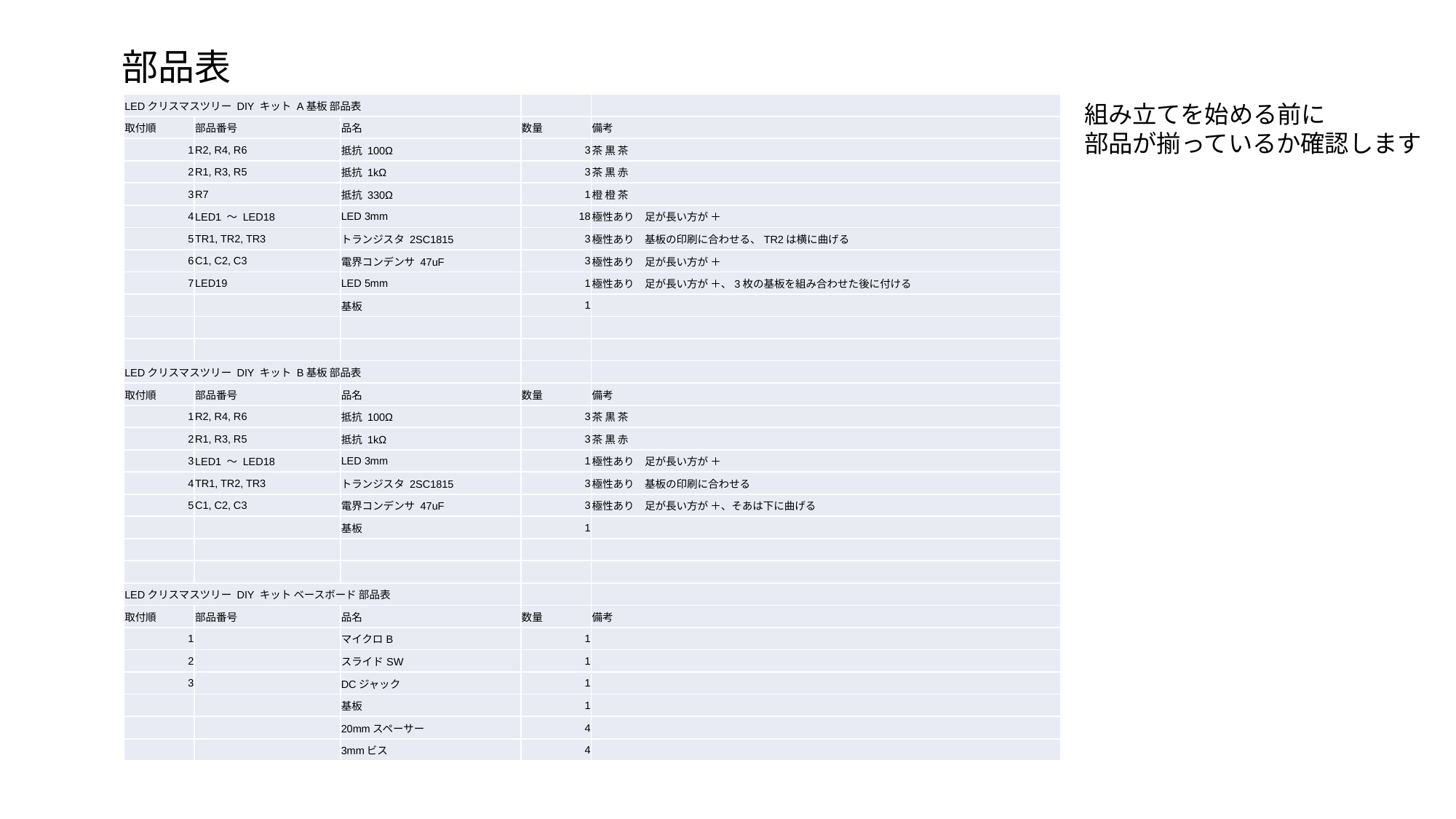

部品表
| LEDクリスマスツリー DIY キット A基板 部品表 |  |  |  |  |
| --- | --- | --- | --- | --- |
| 取付順 | 部品番号 | 品名 | 数量 | 備考 |
| 1 | R2, R4, R6 | 抵抗 100Ω | 3 | 茶 黒 茶 |
| 2 | R1, R3, R5 | 抵抗 1kΩ | 3 | 茶 黒 赤 |
| 3 | R7 | 抵抗 330Ω | 1 | 橙 橙 茶 |
| 4 | LED1 ～ LED18 | LED 3mm | 18 | 極性あり　足が長い方が ＋ |
| 5 | TR1, TR2, TR3 | トランジスタ 2SC1815 | 3 | 極性あり　基板の印刷に合わせる、TR2は横に曲げる |
| 6 | C1, C2, C3 | 電界コンデンサ 47uF | 3 | 極性あり　足が長い方が ＋ |
| 7 | LED19 | LED 5mm | 1 | 極性あり　足が長い方が ＋、3枚の基板を組み合わせた後に付ける |
|  |  | 基板 | 1 |  |
|  |  |  |  |  |
|  |  |  |  |  |
| LEDクリスマスツリー DIY キット B基板 部品表 |  |  |  |  |
| 取付順 | 部品番号 | 品名 | 数量 | 備考 |
| 1 | R2, R4, R6 | 抵抗 100Ω | 3 | 茶 黒 茶 |
| 2 | R1, R3, R5 | 抵抗 1kΩ | 3 | 茶 黒 赤 |
| 3 | LED1 ～ LED18 | LED 3mm | 1 | 極性あり　足が長い方が ＋ |
| 4 | TR1, TR2, TR3 | トランジスタ 2SC1815 | 3 | 極性あり　基板の印刷に合わせる |
| 5 | C1, C2, C3 | 電界コンデンサ 47uF | 3 | 極性あり　足が長い方が ＋、そあは下に曲げる |
|  |  | 基板 | 1 |  |
|  |  |  |  |  |
|  |  |  |  |  |
| LEDクリスマスツリー DIY キット ベースボード 部品表 |  |  |  |  |
| 取付順 | 部品番号 | 品名 | 数量 | 備考 |
| 1 |  | マイクロB | 1 |  |
| 2 |  | スライドSW | 1 |  |
| 3 |  | DCジャック | 1 |  |
|  |  | 基板 | 1 |  |
|  |  | 20mmスペーサー | 4 |  |
|  |  | 3mmビス | 4 |  |
組み立てを始める前に
部品が揃っているか確認します